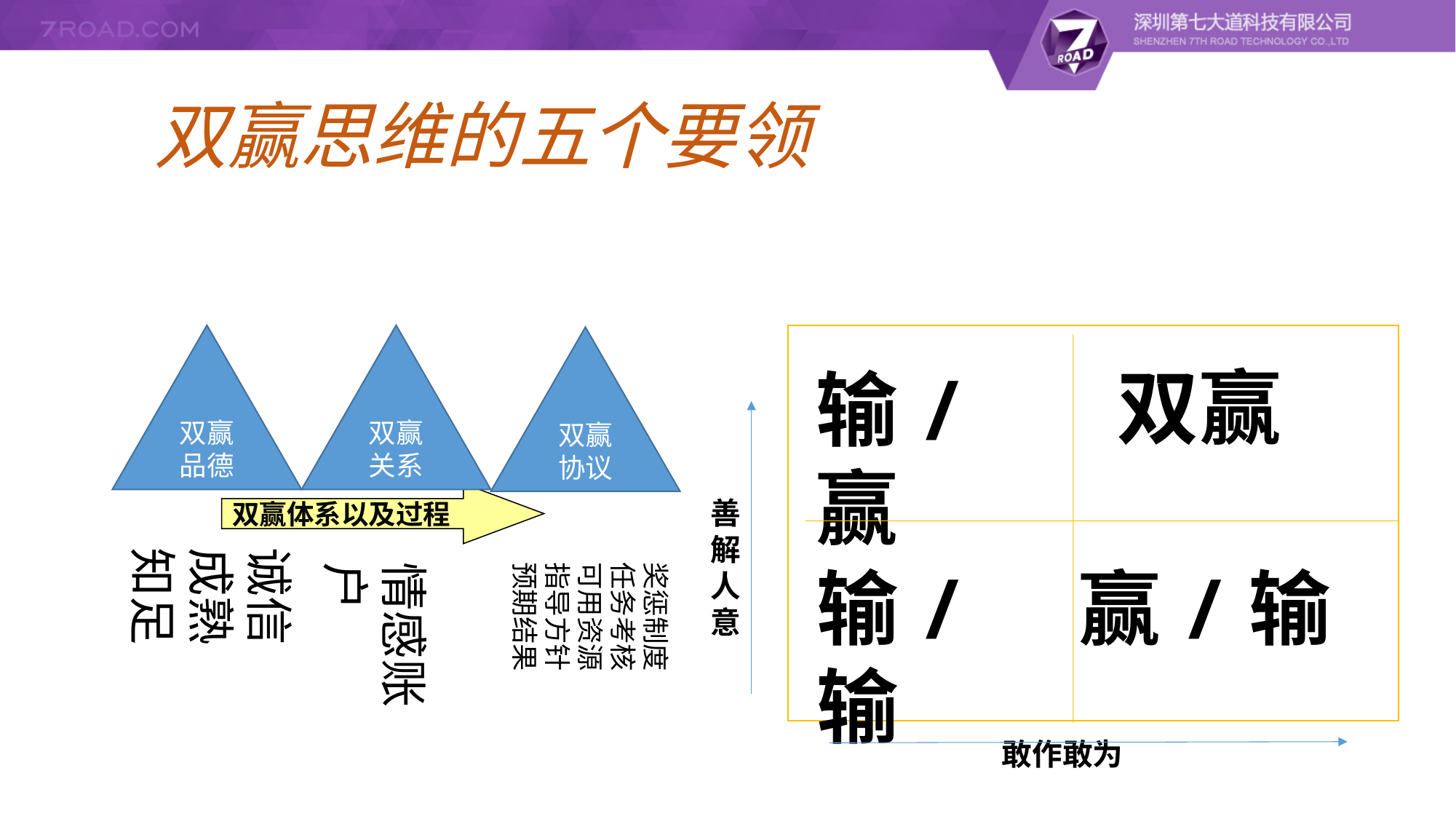

双赢思维的五个要领
双赢关系
双赢品德

双赢协议

双赢
输/赢
输/输
赢/输
双赢体系以及过程
善解人意

诚信
成熟
知足
情感账户
奖惩制度
任务考核
可用资源
指导方针
预期结果

敢作敢为